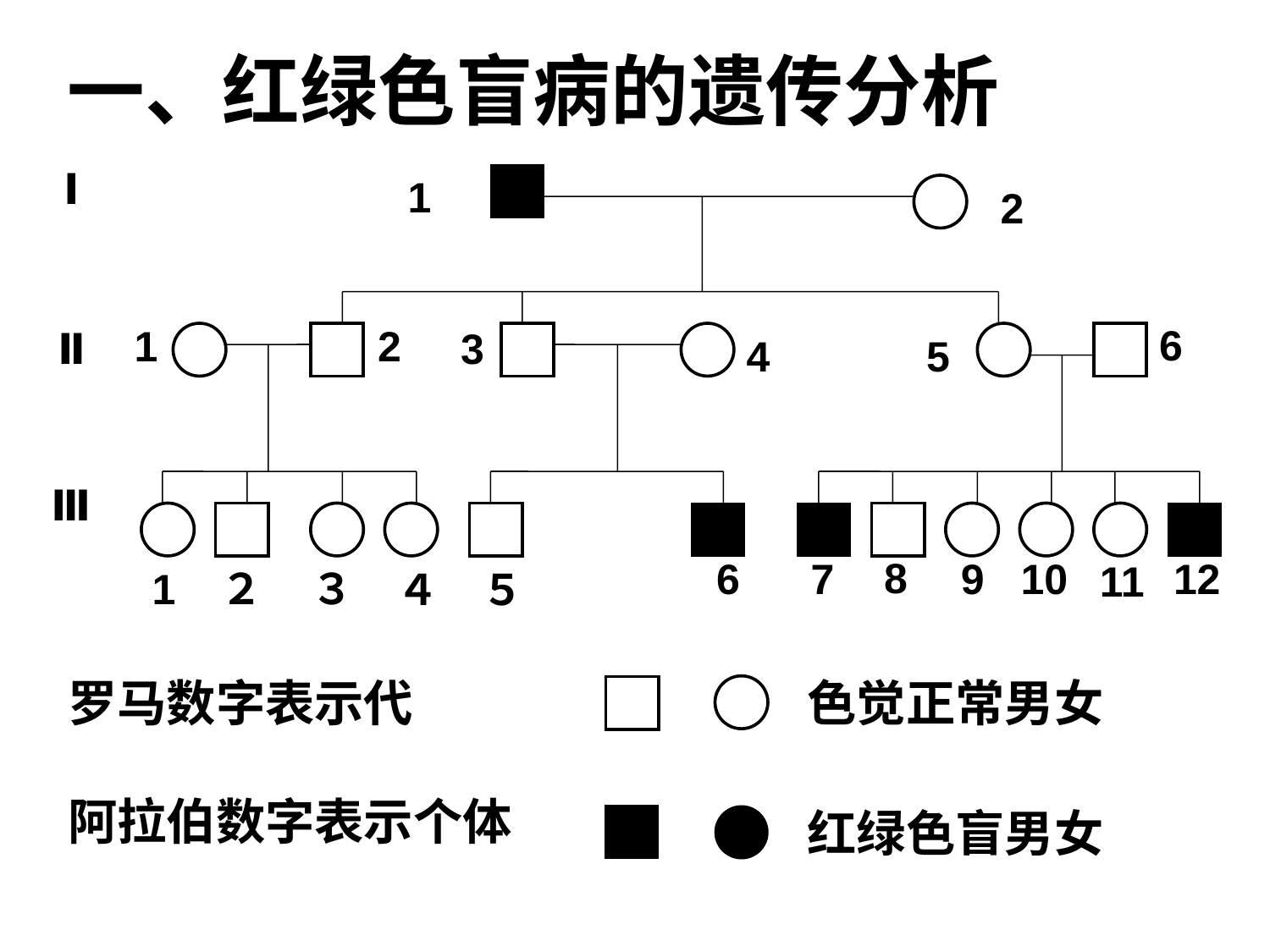

一、红绿色盲病的遗传分析
Ⅰ
1

2

6
1
2
Ⅱ
3

4
5

 Ⅲ

8
6
7
9
10
12
11
1
２
３
４
５
罗马数字表示代

阿拉伯数字表示个体
色觉正常男女

红绿色盲男女